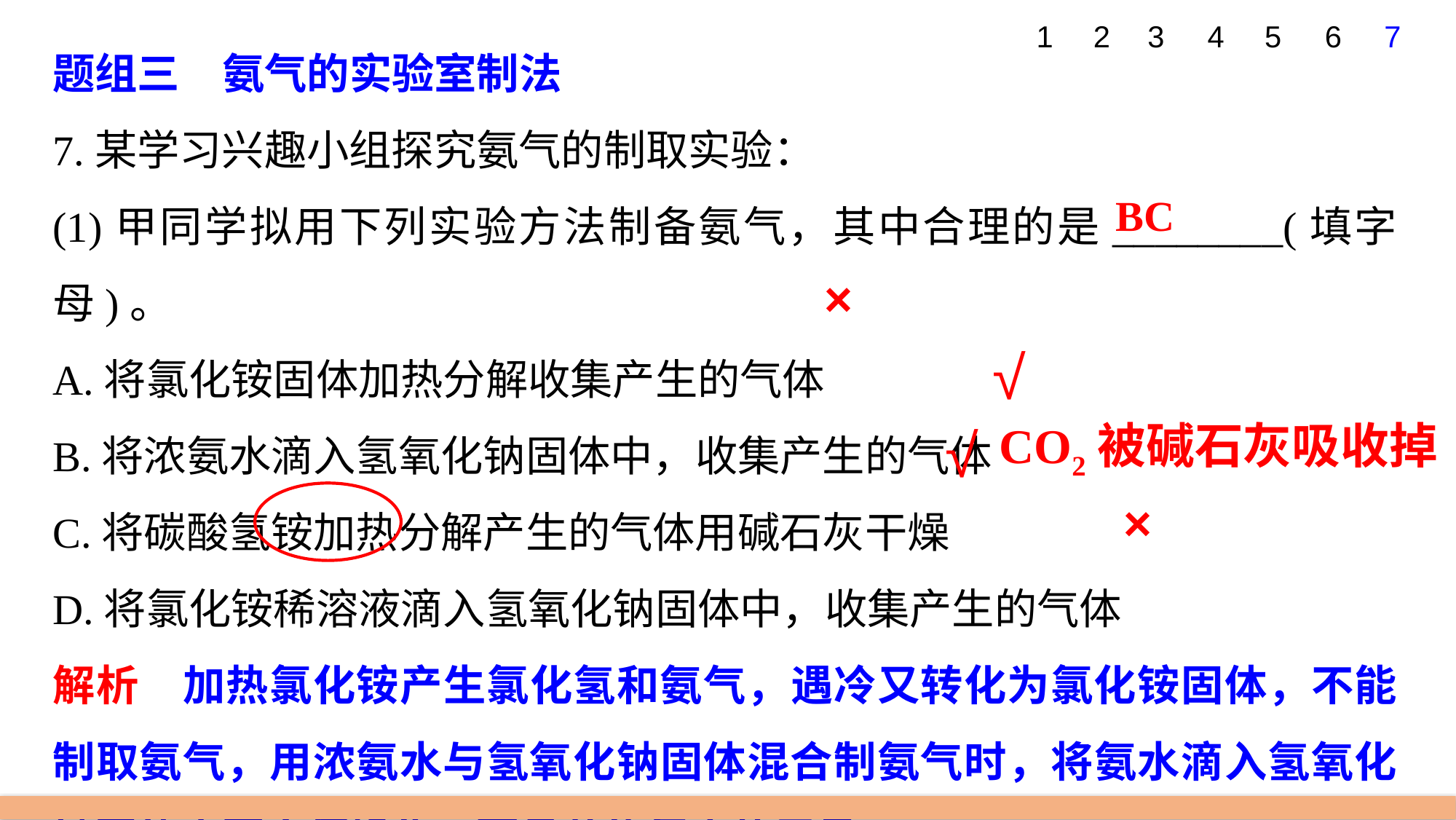

7
1
2
3
4
5
6
题组三　氨气的实验室制法
7.某学习兴趣小组探究氨气的制取实验：
(1)甲同学拟用下列实验方法制备氨气，其中合理的是________(填字母)。
A.将氯化铵固体加热分解收集产生的气体
B.将浓氨水滴入氢氧化钠固体中，收集产生的气体
C.将碳酸氢铵加热分解产生的气体用碱石灰干燥
D.将氯化铵稀溶液滴入氢氧化钠固体中，收集产生的气体
解析　加热氯化铵产生氯化氢和氨气，遇冷又转化为氯化铵固体，不能制取氨气，用浓氨水与氢氧化钠固体混合制氨气时，将氨水滴入氢氧化钠固体中更方便操作，而且节约氨水的用量。
BC
×
√
CO2被碱石灰吸收掉
√

×